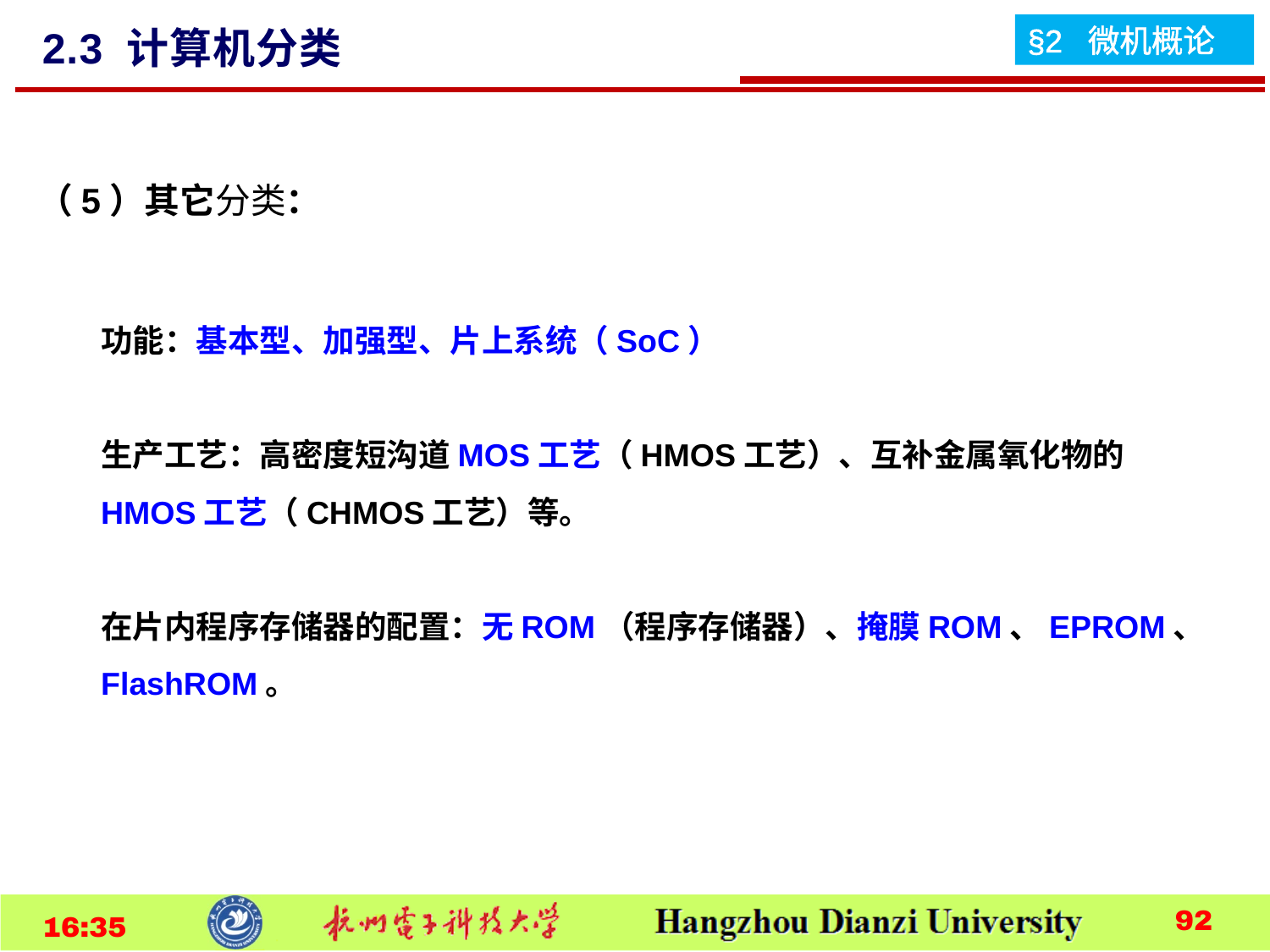

2.3 计算机分类
（5）其它分类：

功能：基本型、加强型、片上系统（SoC）

生产工艺：高密度短沟道MOS工艺（HMOS工艺）、互补金属氧化物的HMOS工艺（CHMOS工艺）等。

在片内程序存储器的配置：无ROM（程序存储器）、掩膜ROM、EPROM、FlashROM。